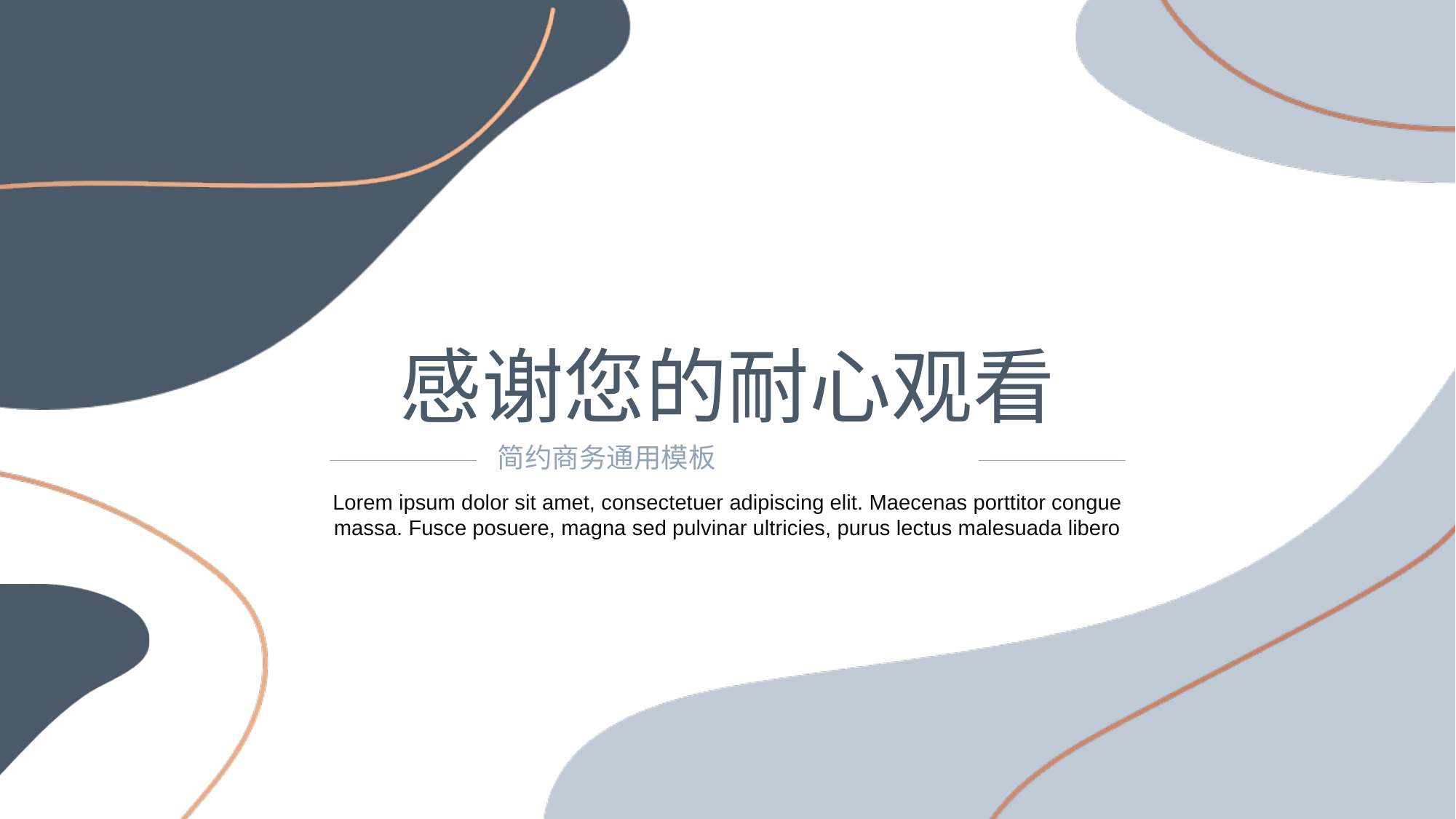

感谢您的耐心观看
简约商务通用模板
Lorem ipsum dolor sit amet, consectetuer adipiscing elit. Maecenas porttitor congue massa. Fusce posuere, magna sed pulvinar ultricies, purus lectus malesuada libero